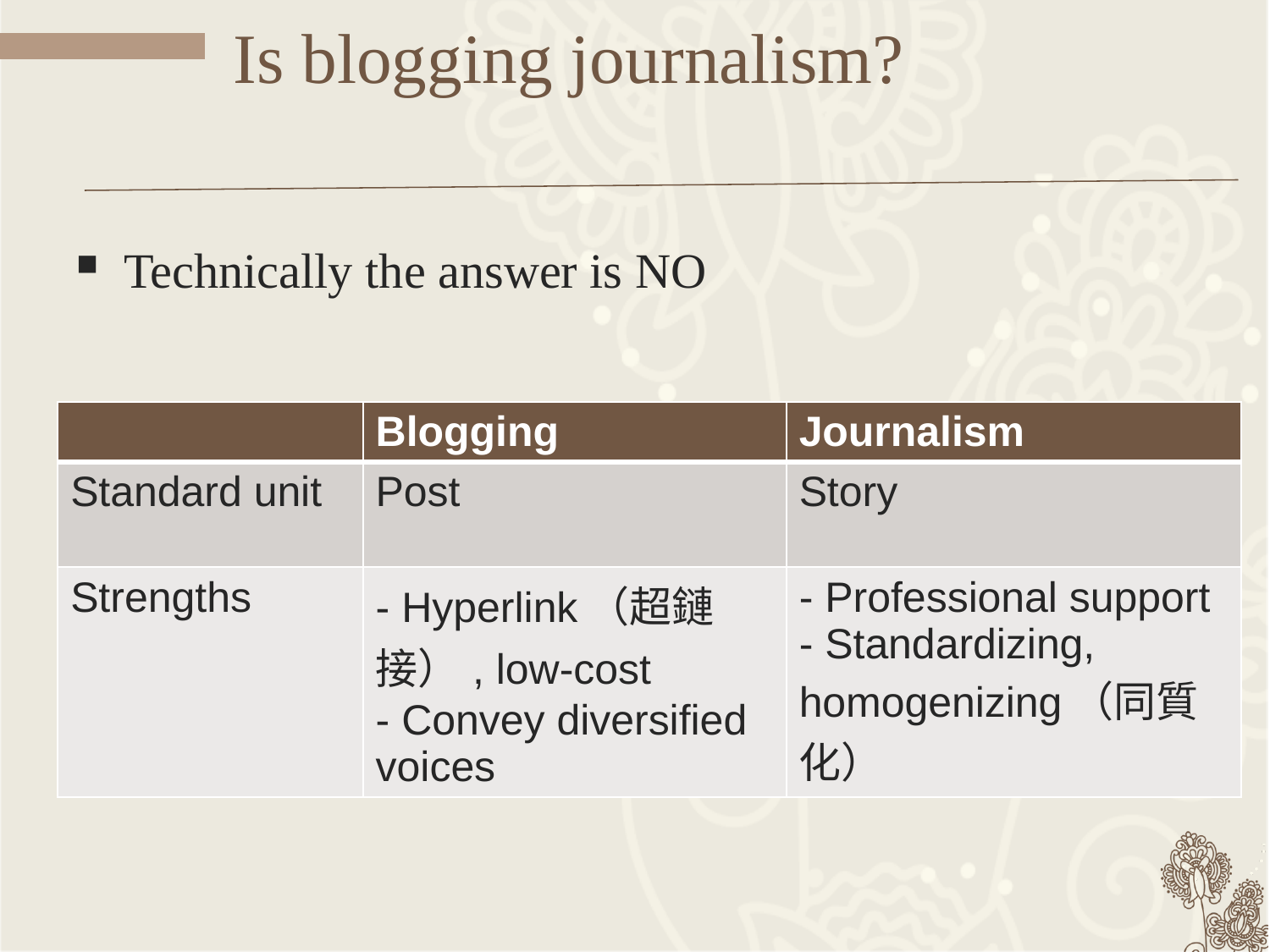

# Is blogging journalism?
Technically the answer is NO
|  | Blogging | Journalism |
| --- | --- | --- |
| Standard unit | Post | Story |
| Strengths | - Hyperlink（超鏈接）, low-cost - Convey diversified voices | - Professional support - Standardizing, homogenizing（同質化） |